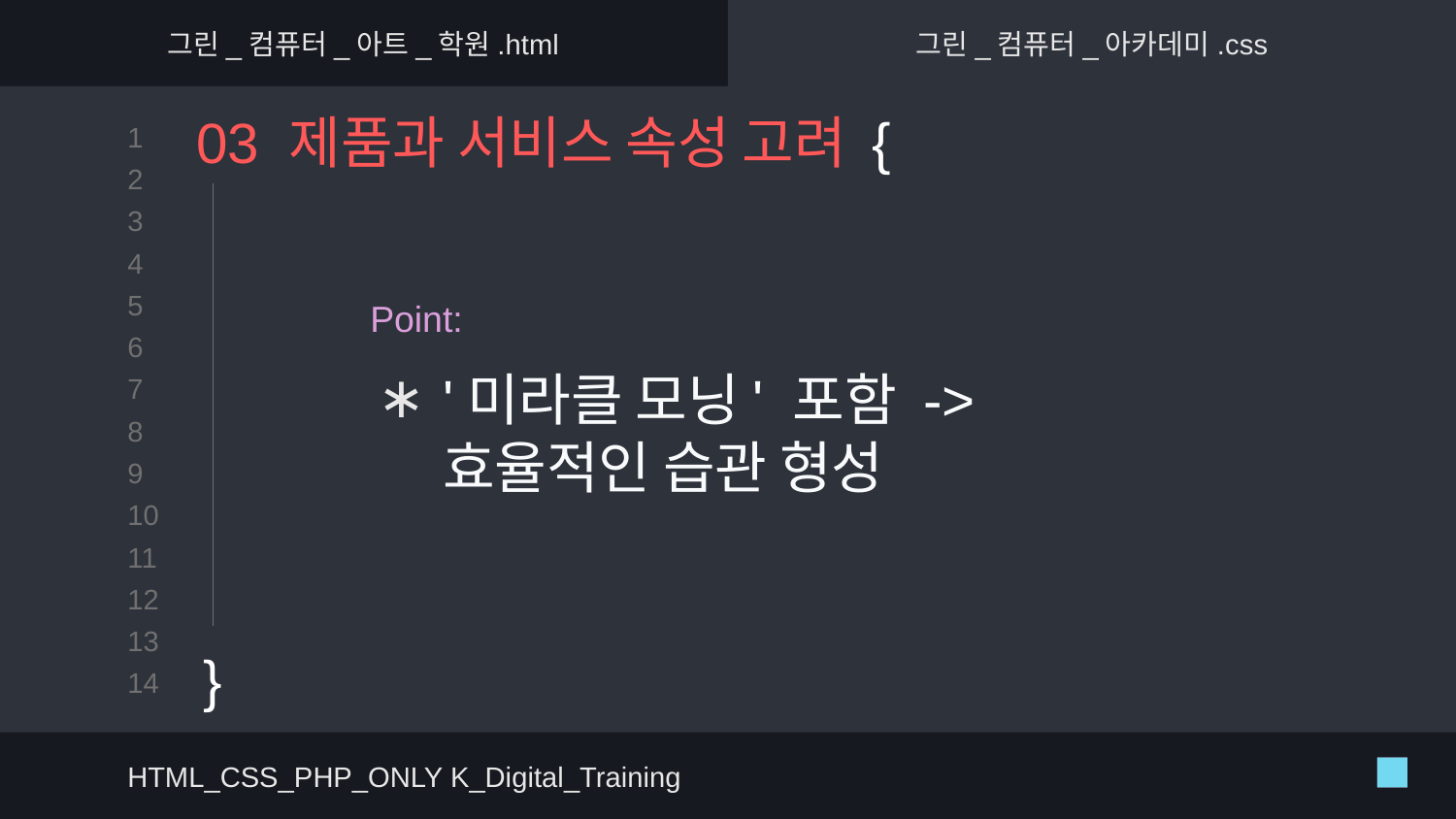

그린_컴퓨터_아트_학원.html
그린_컴퓨터_아카데미.css
# 03 제품과 서비스 속성 고려 {
}
Point:
'미라클 모닝' 포함 -> 효율적인 습관 형성
HTML_CSS_PHP_ONLY K_Digital_Training